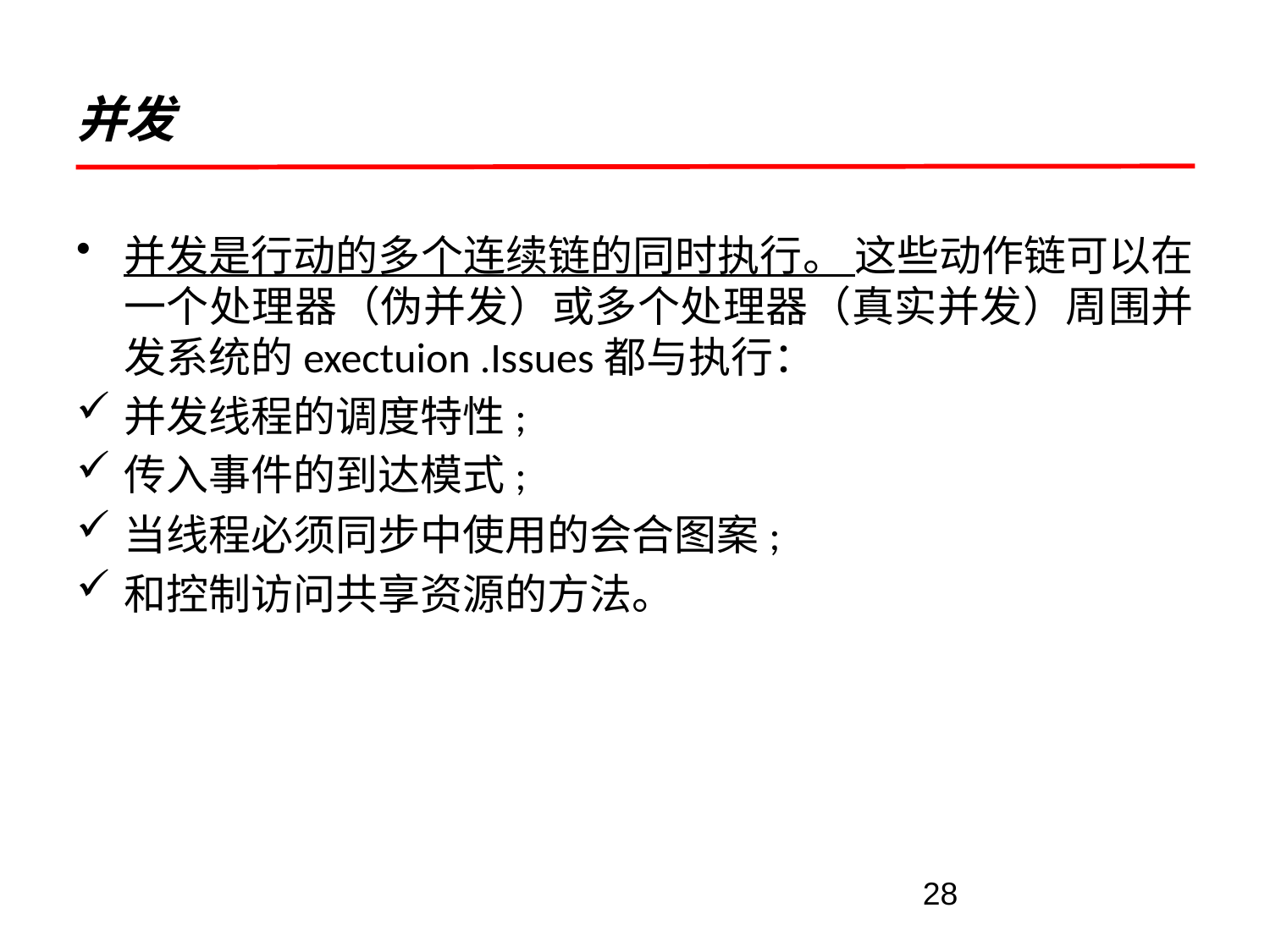

# 并发
并发是行动的多个连续链的同时执行。 这些动作链可以在一个处理器（伪并发）或多个处理器（真实并发）周围并发系统的exectuion .Issues都与执行：
并发线程的调度特性;
传入事件的到达模式;
当线程必须同步中使用的会合图案;
和控制访问共享资源的方法。
28